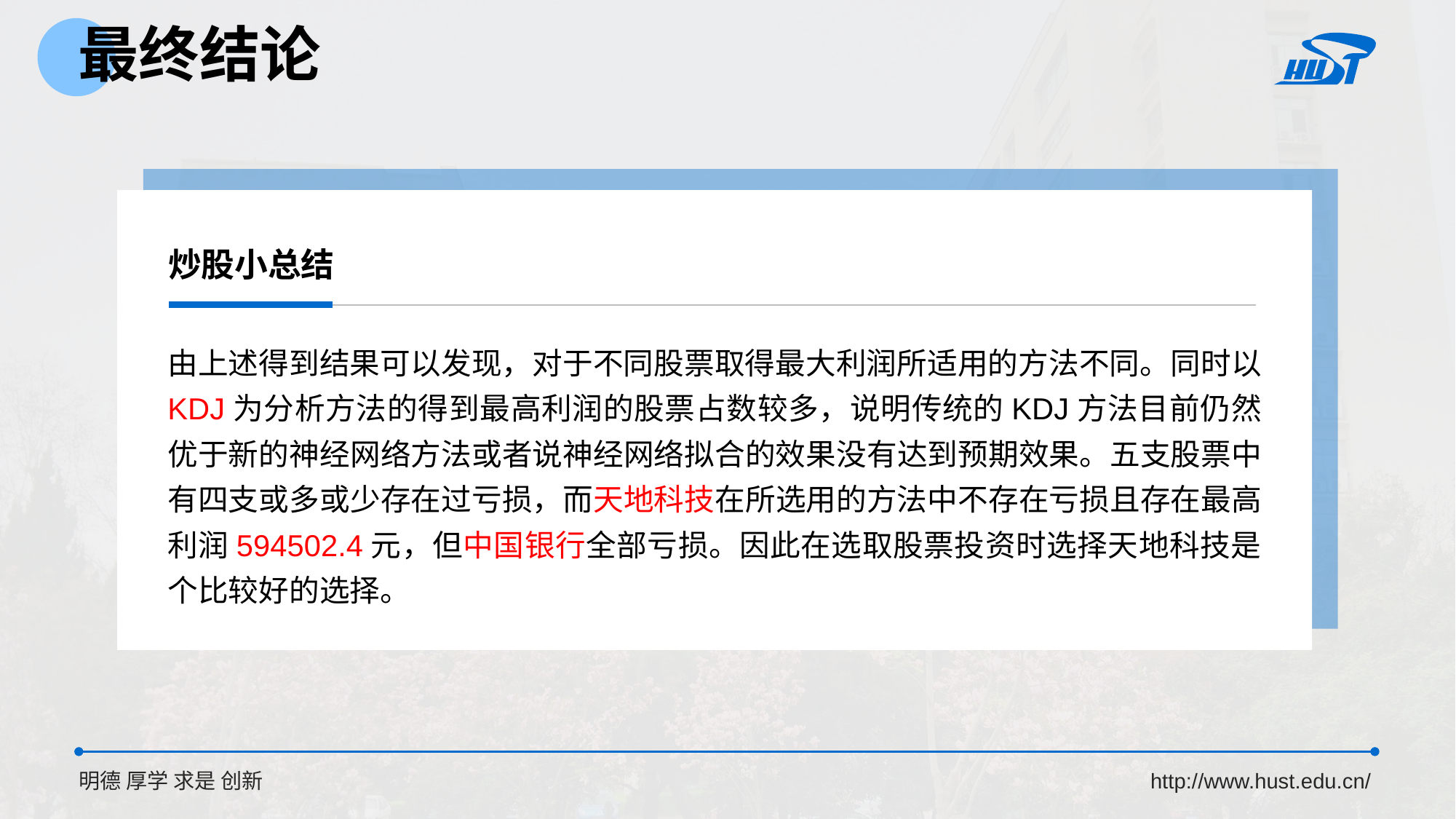

最终结论

炒股小总结
由上述得到结果可以发现，对于不同股票取得最大利润所适用的方法不同。同时以KDJ为分析方法的得到最高利润的股票占数较多，说明传统的KDJ方法目前仍然优于新的神经网络方法或者说神经网络拟合的效果没有达到预期效果。五支股票中有四支或多或少存在过亏损，而天地科技在所选用的方法中不存在亏损且存在最高利润594502.4元，但中国银行全部亏损。因此在选取股票投资时选择天地科技是个比较好的选择。